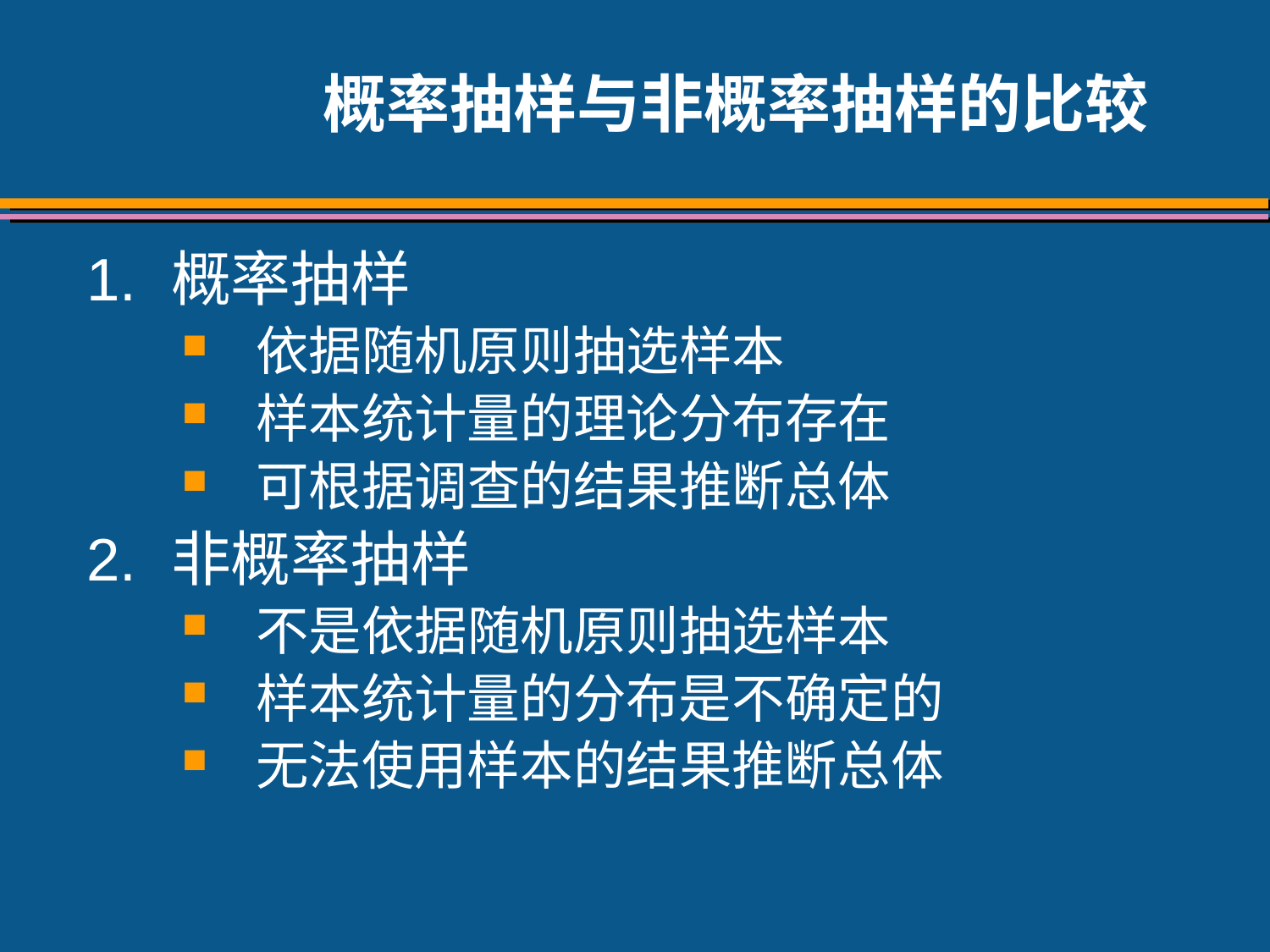

# 概率抽样与非概率抽样的比较
概率抽样
依据随机原则抽选样本
样本统计量的理论分布存在
可根据调查的结果推断总体
非概率抽样
不是依据随机原则抽选样本
样本统计量的分布是不确定的
无法使用样本的结果推断总体